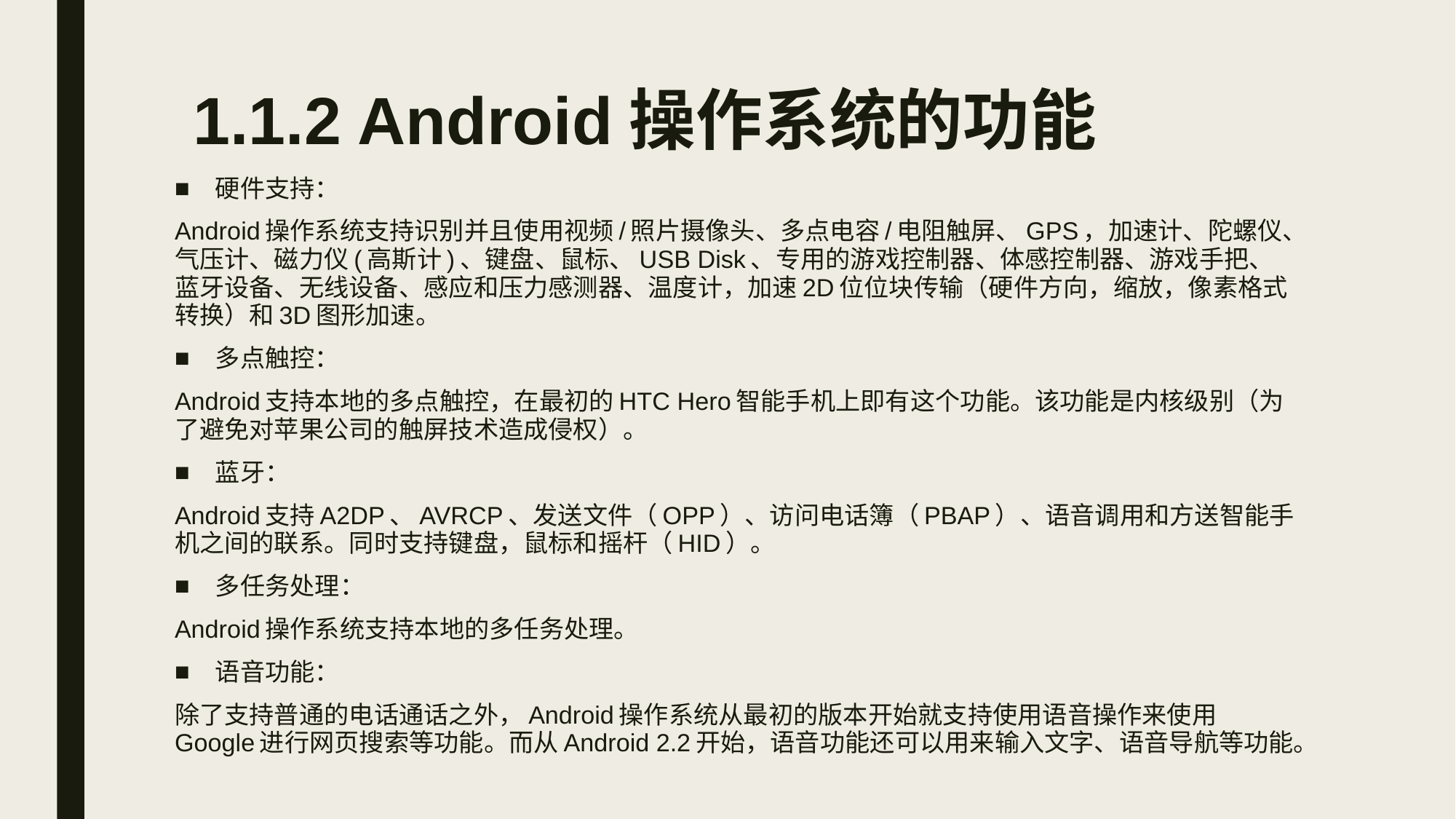

# 1.1.2 Android操作系统的功能
硬件支持：
Android操作系统支持识别并且使用视频/照片摄像头、多点电容/电阻触屏、GPS，加速计、陀螺仪、气压计、磁力仪(高斯计)、键盘、鼠标、USB Disk、专用的游戏控制器、体感控制器、游戏手把、蓝牙设备、无线设备、感应和压力感测器、温度计，加速2D位位块传输（硬件方向，缩放，像素格式转换）和3D图形加速。
多点触控：
Android支持本地的多点触控，在最初的HTC Hero智能手机上即有这个功能。该功能是内核级别（为了避免对苹果公司的触屏技术造成侵权）。
蓝牙：
Android支持A2DP、AVRCP、发送文件（OPP）、访问电话簿（PBAP）、语音调用和方送智能手机之间的联系。同时支持键盘，鼠标和摇杆（HID）。
多任务处理：
Android操作系统支持本地的多任务处理。
语音功能：
除了支持普通的电话通话之外，Android操作系统从最初的版本开始就支持使用语音操作来使用Google进行网页搜索等功能。而从Android 2.2开始，语音功能还可以用来输入文字、语音导航等功能。